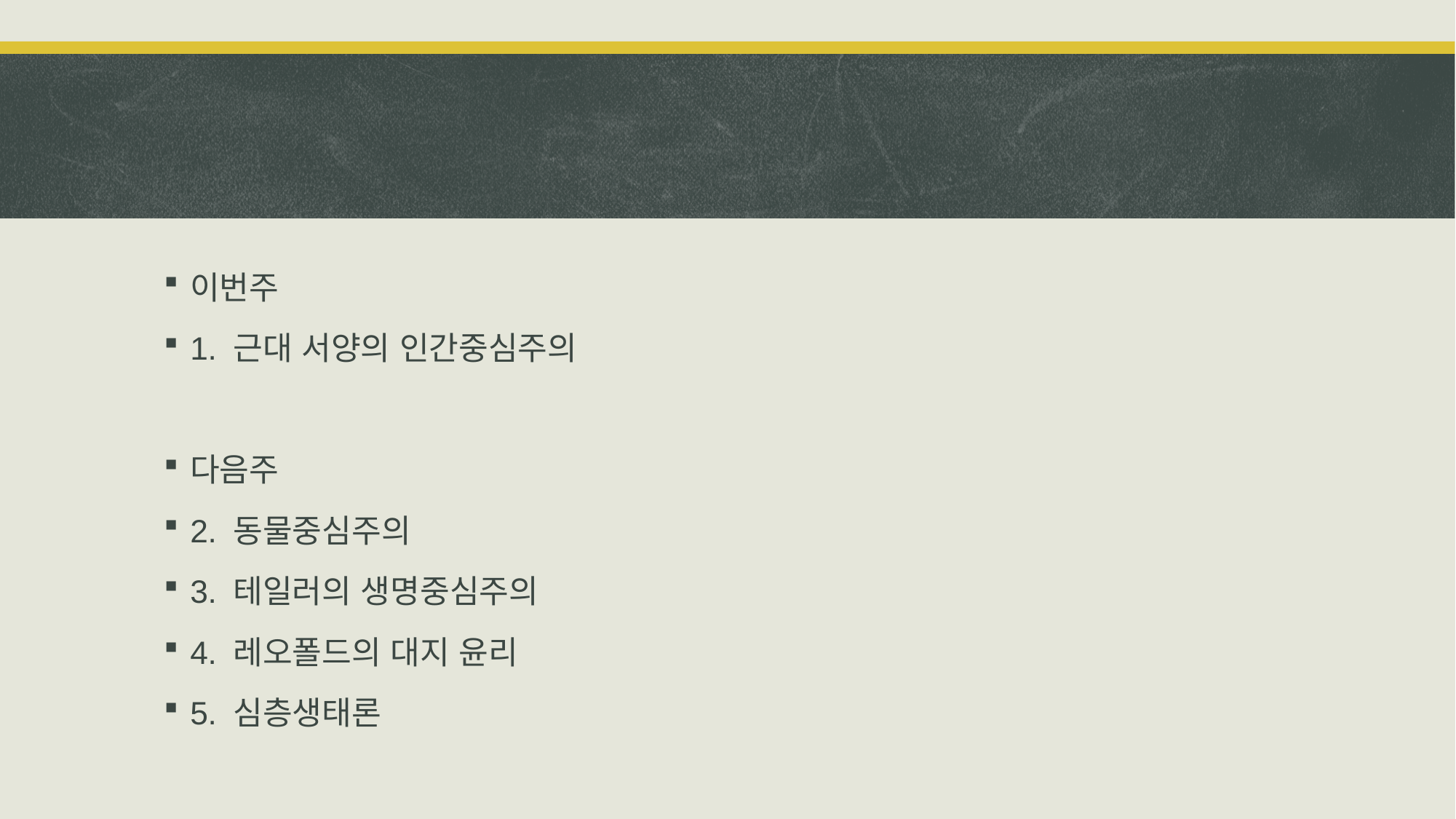

#
이번주
1. 근대 서양의 인간중심주의

다음주
2. 동물중심주의
3. 테일러의 생명중심주의
4. 레오폴드의 대지 윤리
5. 심층생태론